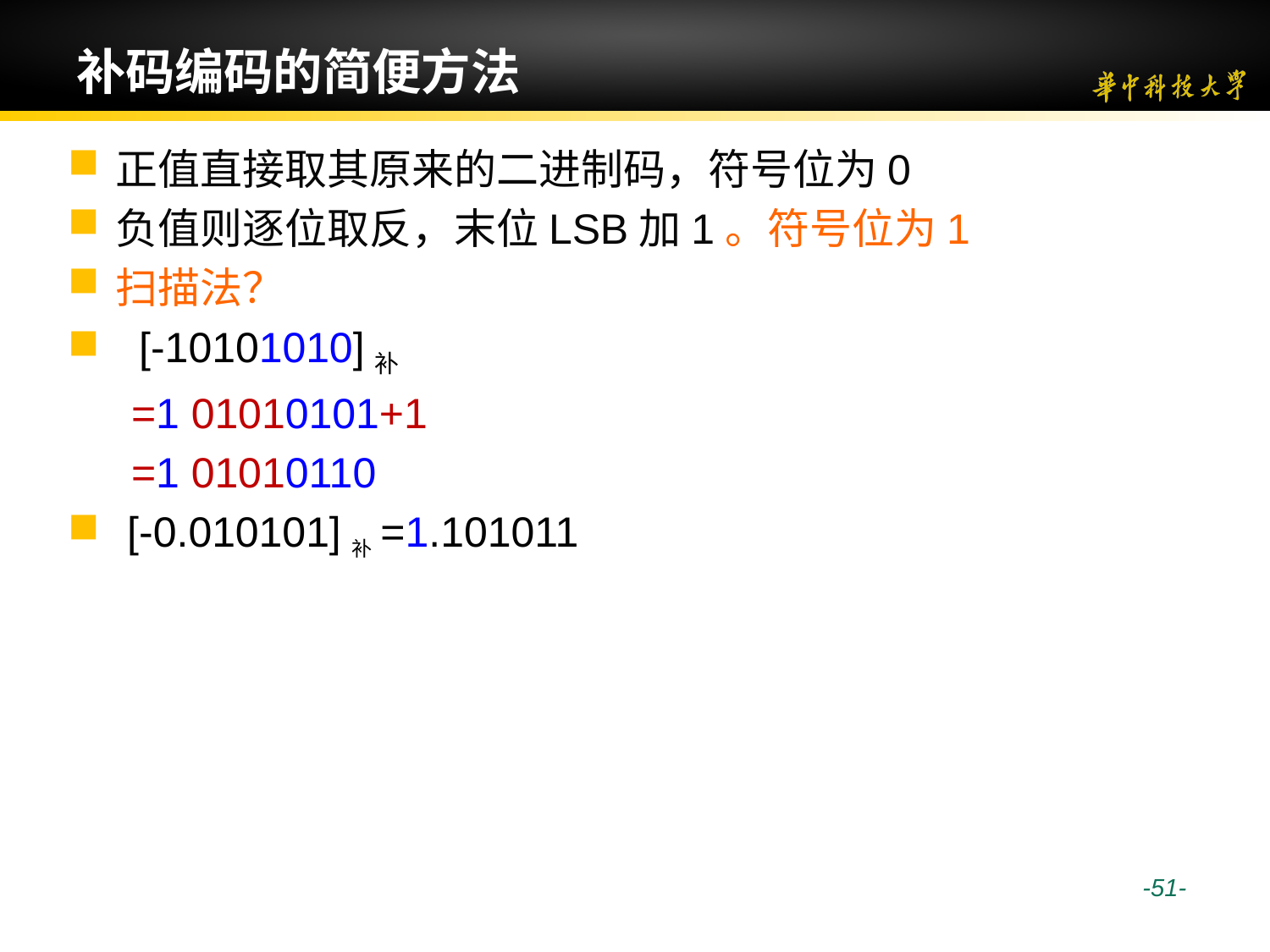

# 补码编码的简便方法
正值直接取其原来的二进制码，符号位为0
负值则逐位取反，末位LSB加1。符号位为1
扫描法？
  [-10101010]补
=1 01010101+1
=1 01010110
 [-0.010101]补=1.101011

 -51-